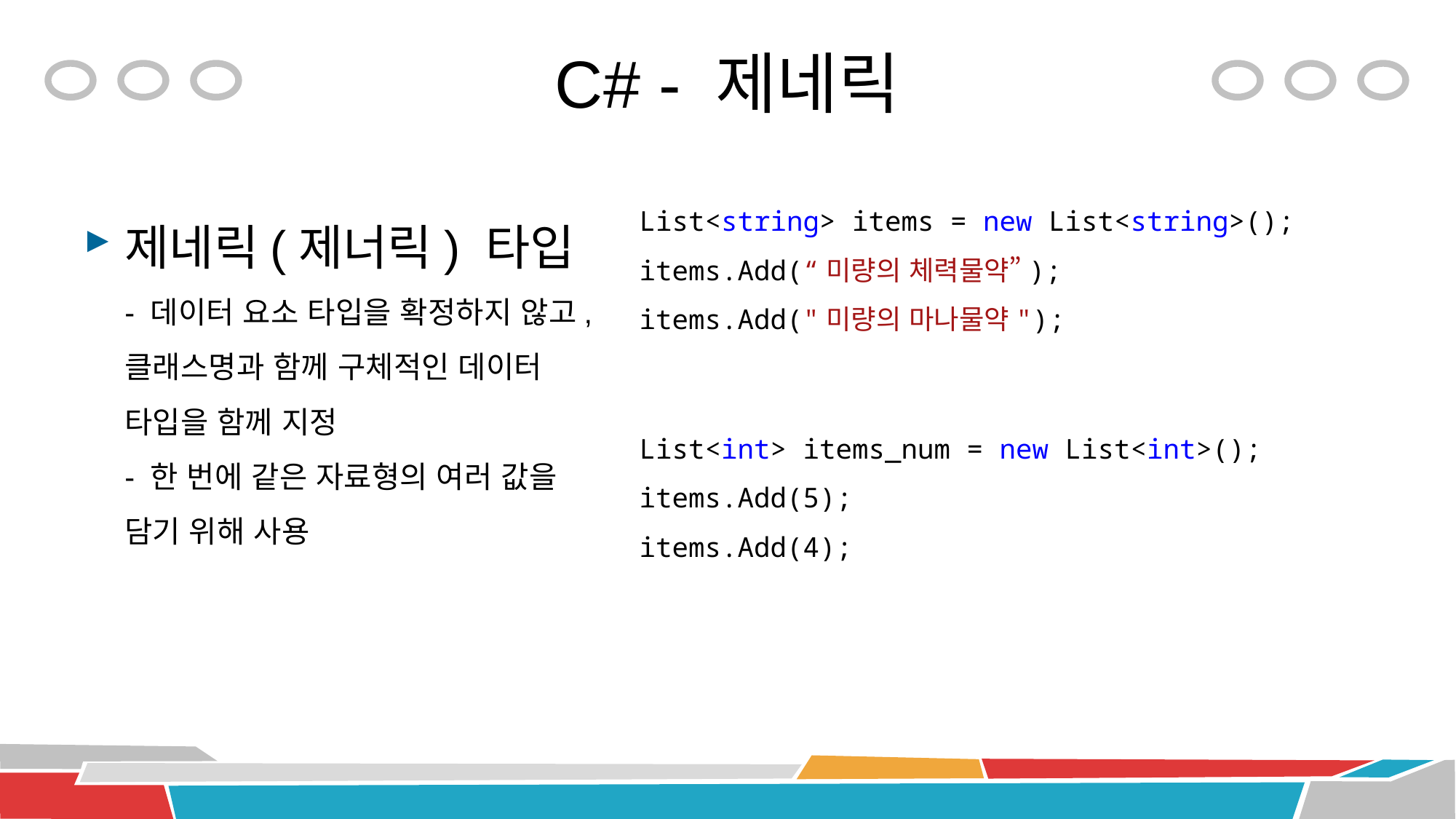

# C# - 제네릭
제네릭(제너릭) 타입
- 데이터 요소 타입을 확정하지 않고, 클래스명과 함께 구체적인 데이터 타입을 함께 지정
- 한 번에 같은 자료형의 여러 값을 담기 위해 사용
List<string> items = new List<string>(); items.Add(“미량의 체력물약”);
items.Add("미량의 마나물약");
List<int> items_num = new List<int>();
items.Add(5);
items.Add(4);